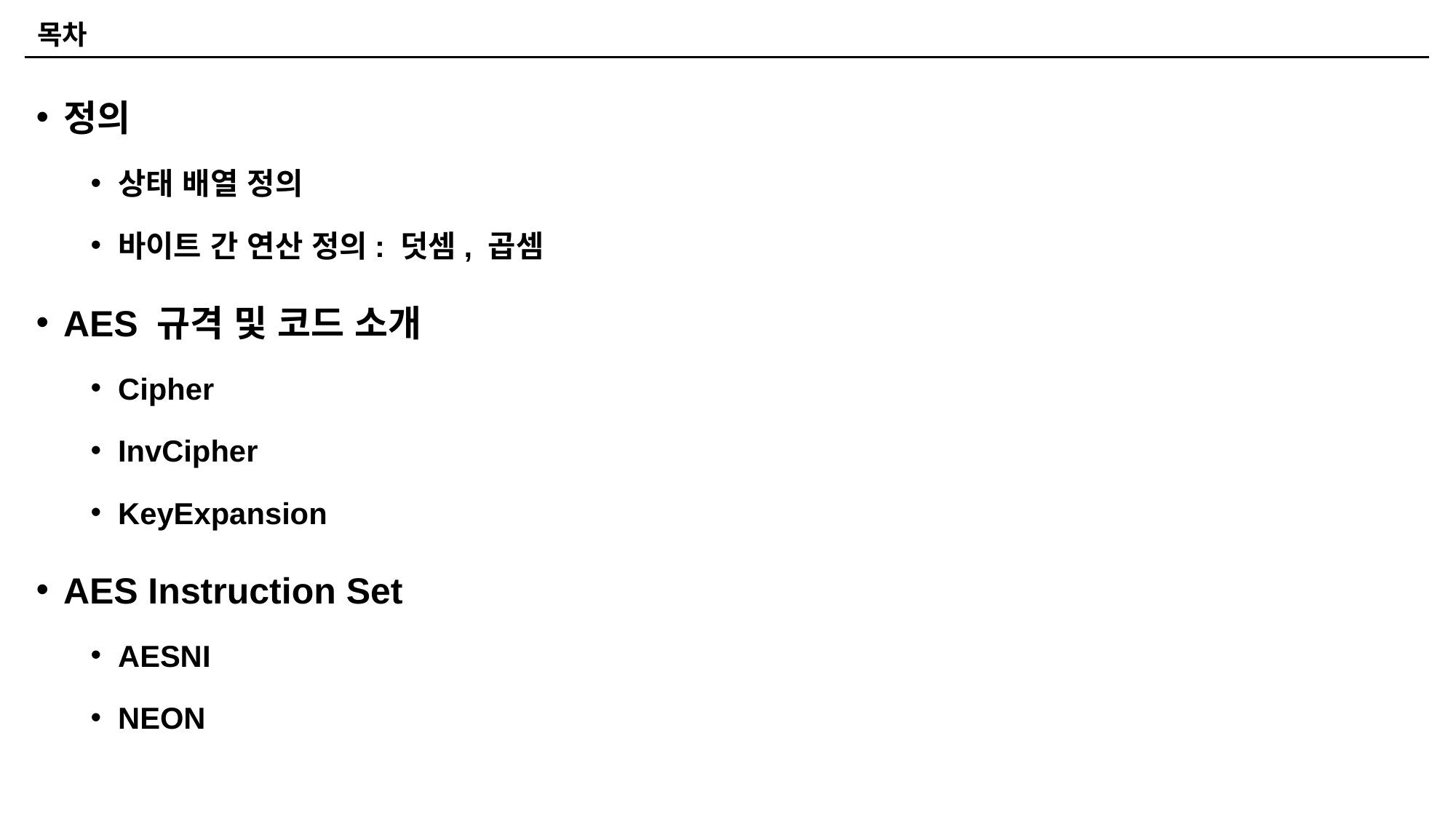

# 목차
정의
상태 배열 정의
바이트 간 연산 정의: 덧셈, 곱셈
AES 규격 및 코드 소개
Cipher
InvCipher
KeyExpansion
AES Instruction Set
AESNI
NEON